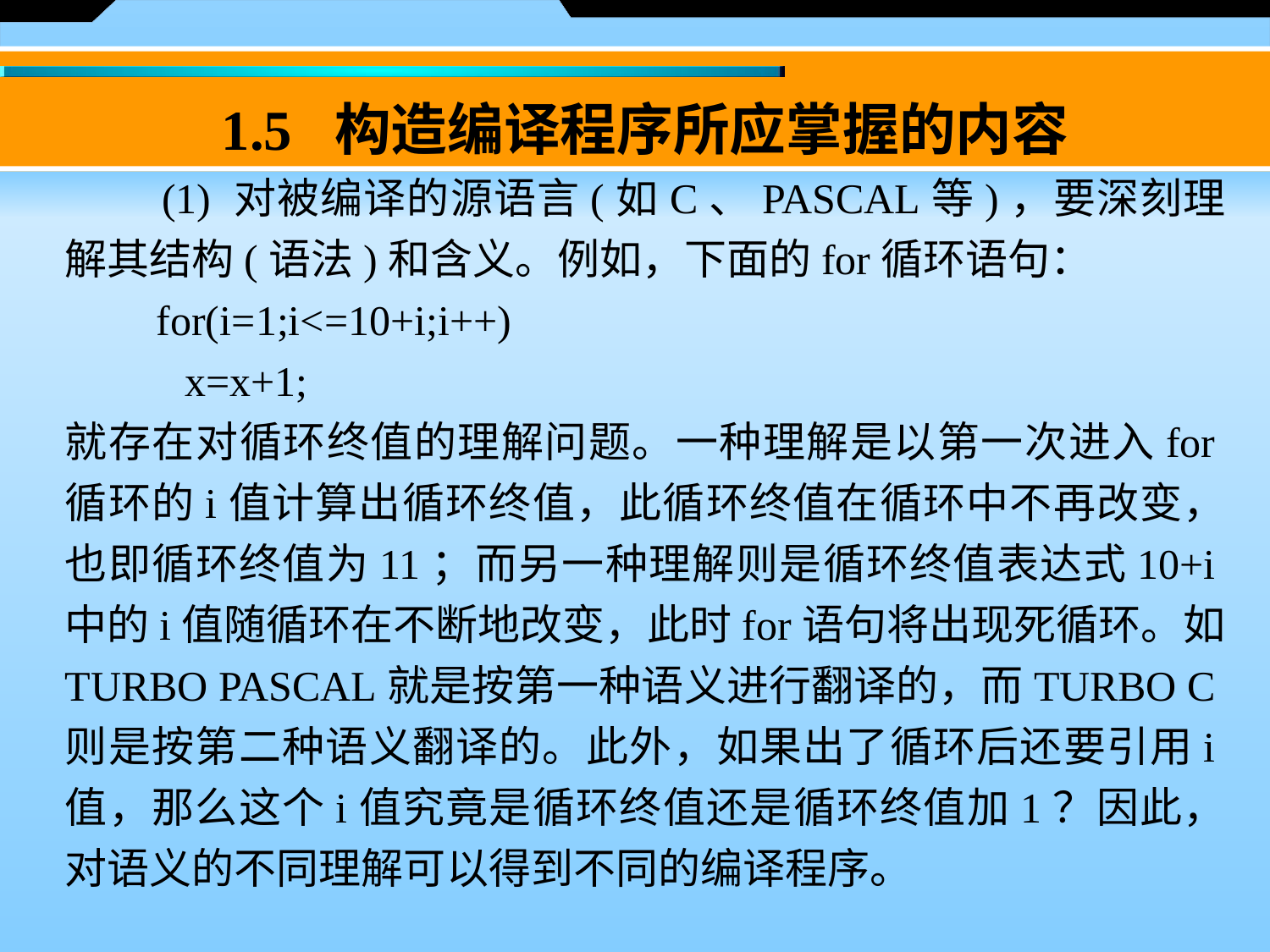

1.5  构造编译程序所应掌握的内容
　　(1) 对被编译的源语言(如C、PASCAL等)，要深刻理解其结构(语法)和含义。例如，下面的for循环语句：
   　for(i=1;i<=10+i;i++)
      　x=x+1;
就存在对循环终值的理解问题。一种理解是以第一次进入for循环的i值计算出循环终值，此循环终值在循环中不再改变，也即循环终值为11；而另一种理解则是循环终值表达式10+i中的i值随循环在不断地改变，此时for语句将出现死循环。如TURBO PASCAL就是按第一种语义进行翻译的，而TURBO C则是按第二种语义翻译的。此外，如果出了循环后还要引用i值，那么这个i值究竟是循环终值还是循环终值加1？因此，对语义的不同理解可以得到不同的编译程序。